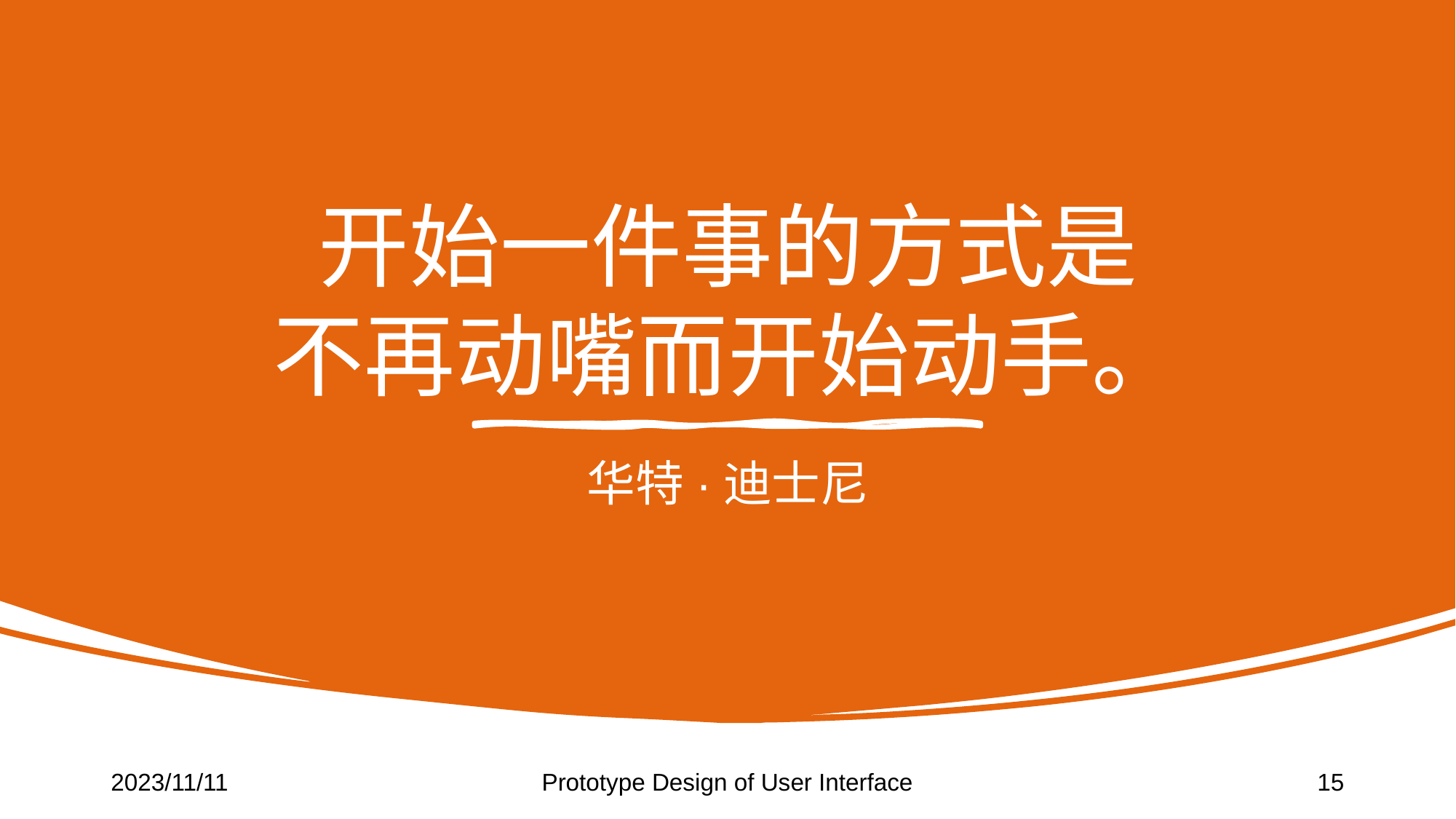

# 开始一件事的方式是 不再动嘴而开始动手。
华特·迪士尼
2023/11/11
Prototype Design of User Interface
15